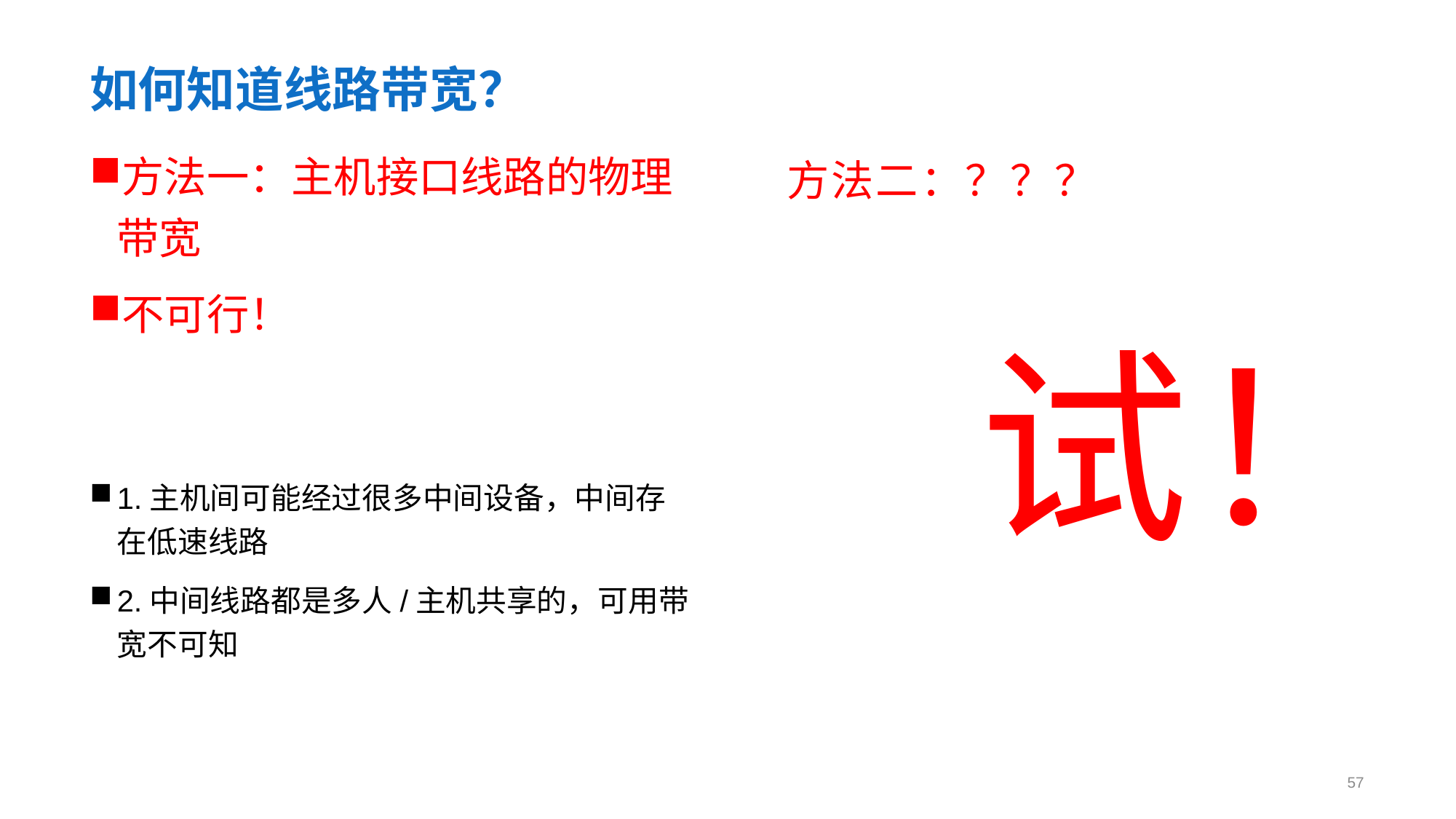

# 如何知道线路带宽？
方法一：主机接口线路的物理带宽
不可行！

1.主机间可能经过很多中间设备，中间存在低速线路
2.中间线路都是多人/主机共享的，可用带宽不可知
方法二：？？？

         试！
57